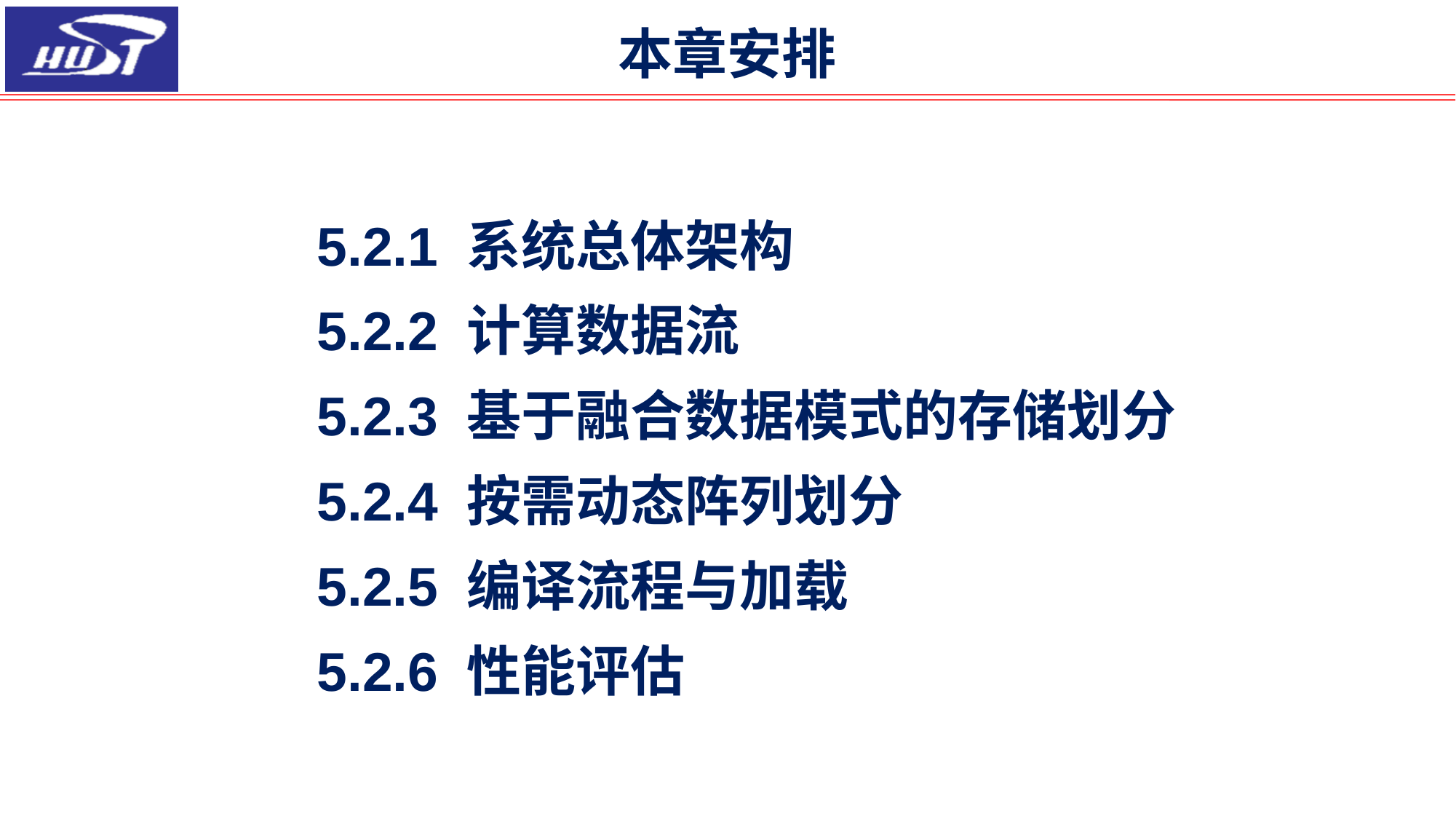

本章安排
# 5.2.1 系统总体架构 5.2.2 计算数据流 5.2.3 基于融合数据模式的存储划分 5.2.4 按需动态阵列划分 5.2.5 编译流程与加载 5.2.6 性能评估